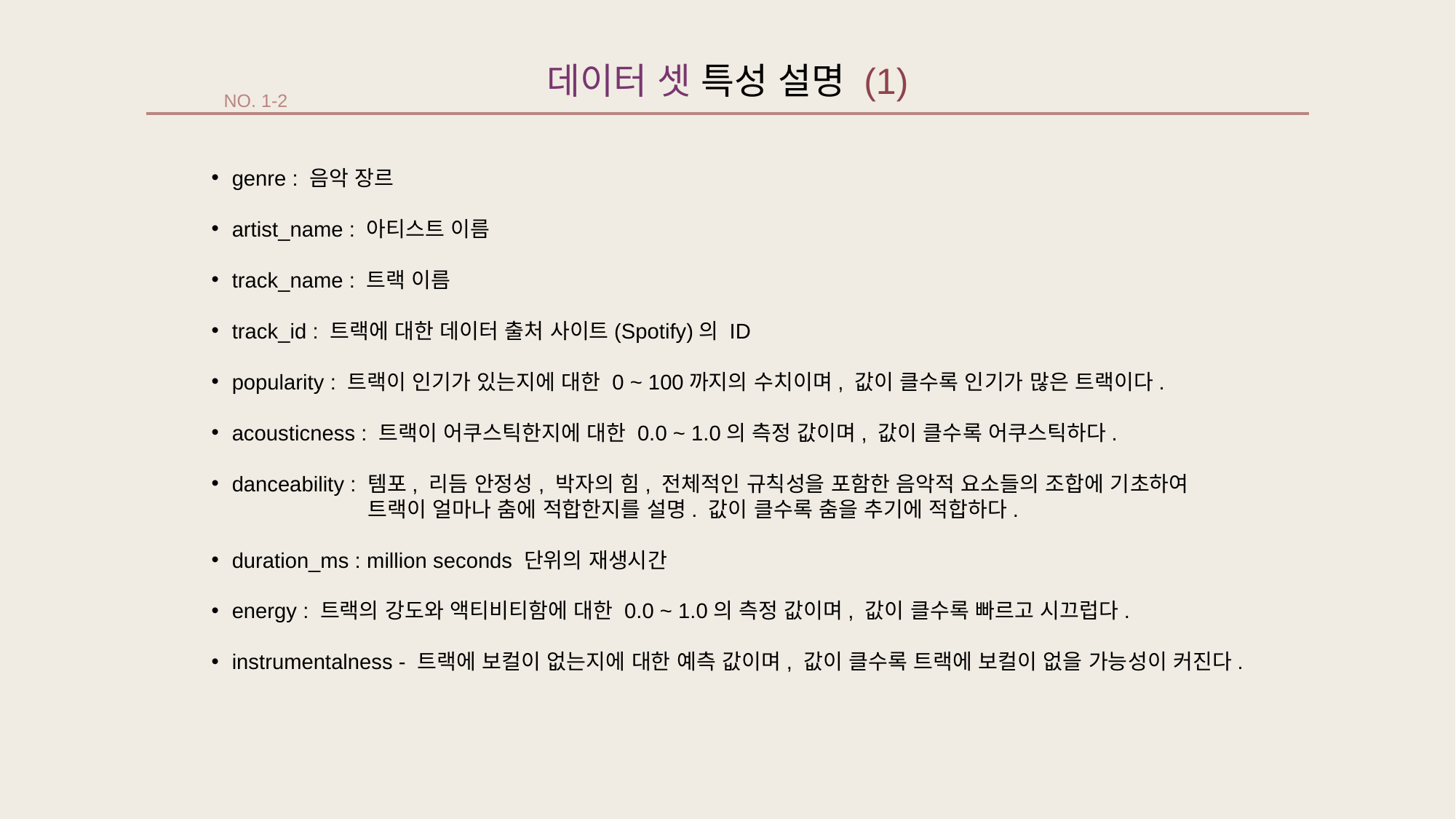

데이터 셋 특성 설명 (1)
NO. 1-2
genre : 음악 장르

artist_name : 아티스트 이름

track_name : 트랙 이름

track_id : 트랙에 대한 데이터 출처 사이트(Spotify)의 ID

popularity : 트랙이 인기가 있는지에 대한 0 ~ 100까지의 수치이며, 값이 클수록 인기가 많은 트랙이다.

acousticness : 트랙이 어쿠스틱한지에 대한 0.0 ~ 1.0의 측정 값이며, 값이 클수록 어쿠스틱하다.

danceability : 템포, 리듬 안정성, 박자의 힘, 전체적인 규칙성을 포함한 음악적 요소들의 조합에 기초하여
	       트랙이 얼마나 춤에 적합한지를 설명. 값이 클수록 춤을 추기에 적합하다.

duration_ms : million seconds 단위의 재생시간

energy : 트랙의 강도와 액티비티함에 대한 0.0 ~ 1.0의 측정 값이며, 값이 클수록 빠르고 시끄럽다.

instrumentalness - 트랙에 보컬이 없는지에 대한 예측 값이며, 값이 클수록 트랙에 보컬이 없을 가능성이 커진다.